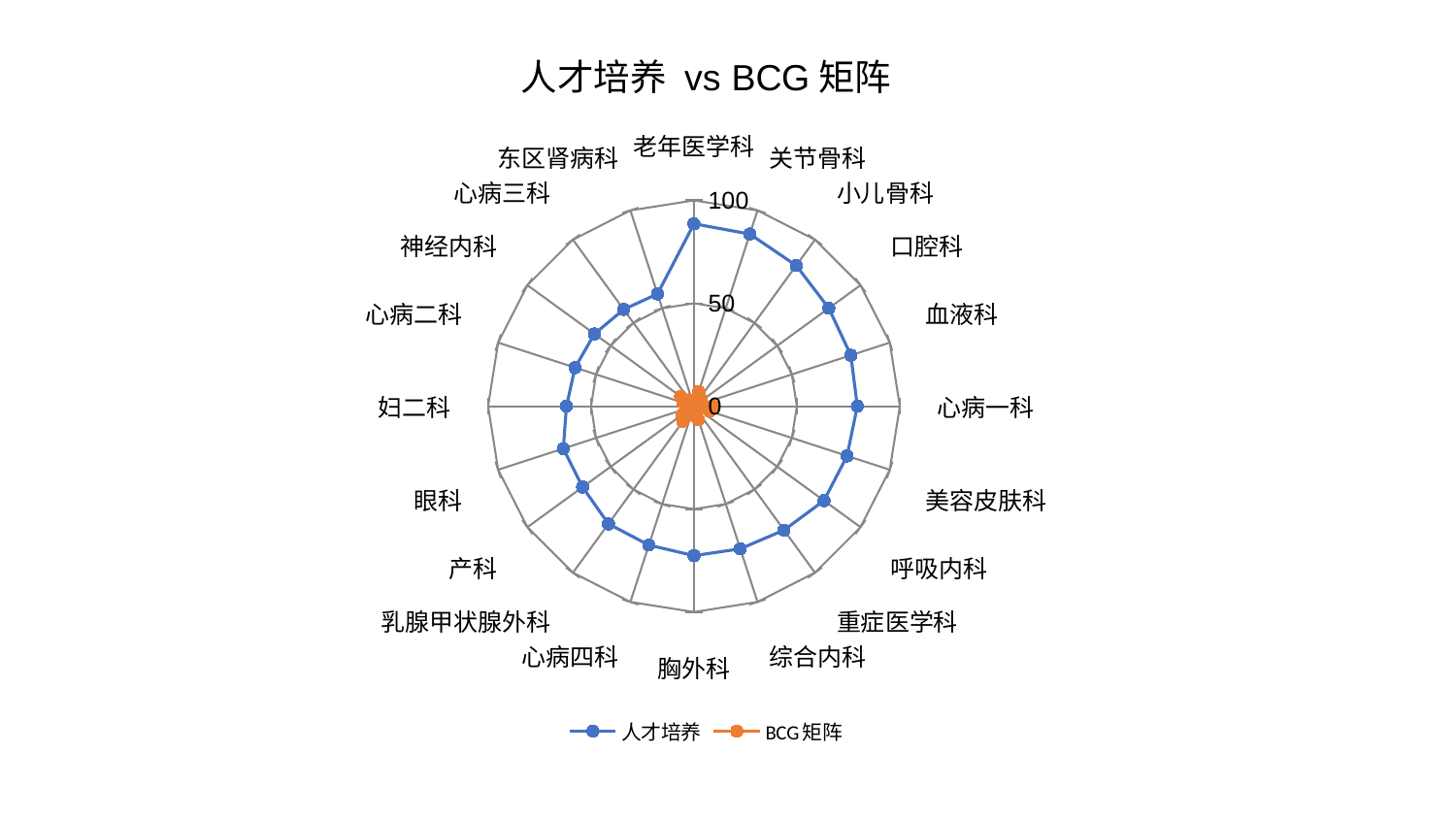

### Chart: 人才培养 vs BCG矩阵

| Category | 人才培养 | BCG矩阵 |
|---|---|---|
| 老年医学科 | 88.62706083143094 | 2.268712013062466 |
| 关节骨科 | 87.93327396862192 | 7.466666105202389 |
| 小儿骨科 | 84.5100403719927 | 5.090325836278203 |
| 口腔科 | 80.9762628489503 | 4.330568874795732 |
| 血液科 | 80.12924545529279 | 1.8124077071211389 |
| 心病一科 | 79.3616434921442 | 9.406606565347372 |
| 美容皮肤科 | 78.21297559283151 | 8.030998235941613 |
| 呼吸内科 | 78.07417387151877 | 1.5676110432316768 |
| 重症医学科 | 74.4405846431161 | 2.7433567039397193 |
| 综合内科 | 72.88131108780657 | 6.821266582728103 |
| 胸外科 | 72.62113427701102 | 4.497627673635741 |
| 心病四科 | 70.96687763908174 | 4.106888440085829 |
| 乳腺甲状腺外科 | 70.67715390867072 | 9.09492761187886 |
| 产科 | 66.88000852996451 | 7.3337742452812575 |
| 眼科 | 66.72569637139414 | 1.9140670460258888 |
| 妇二科 | 61.93731307326373 | 2.7836859343489673 |
| 心病二科 | 60.71941372793228 | 5.5985456120947745 |
| 神经内科 | 59.77040027702577 | 8.016528484581562 |
| 心病三科 | 58.10938146584542 | 3.7984521968846807 |
| 东区肾病科 | 57.35904603315578 | 2.8729227260032406 |
103